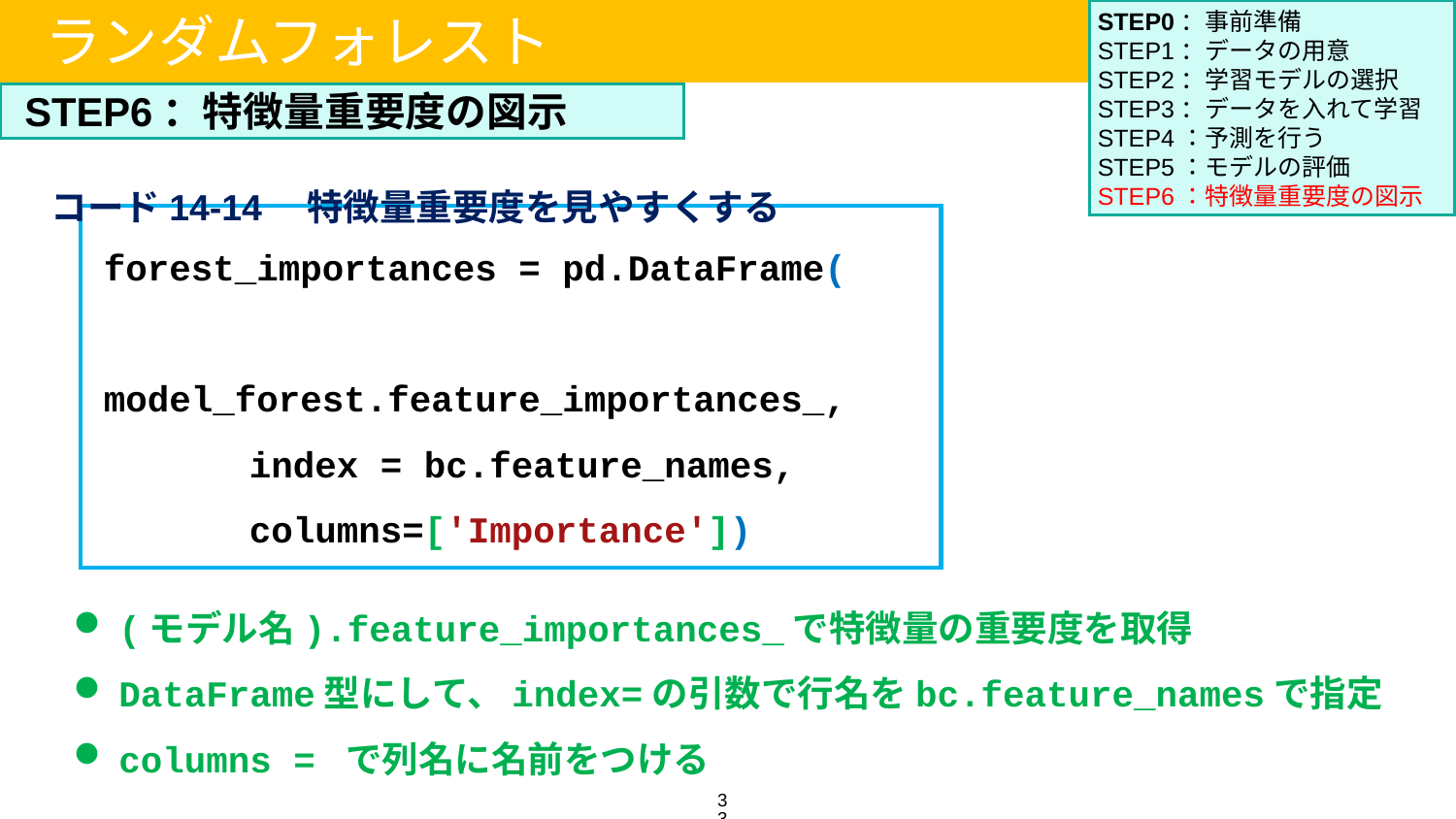

STEP0：事前準備
STEP1：データの用意
STEP2：学習モデルの選択
STEP3：データを入れて学習
STEP4：予測を行う
STEP5：モデルの評価
STEP6：特徴量重要度の図示
ランダムフォレスト
STEP6：特徴量重要度の図示
コード14-14　特徴量重要度を見やすくする
forest_importances = pd.DataFrame(
	model_forest.feature_importances_,
	index = bc.feature_names,
	columns=['Importance'])
(モデル名).feature_importances_で特徴量の重要度を取得
DataFrame型にして、index=の引数で行名をbc.feature_namesで指定
columns = で列名に名前をつける
33